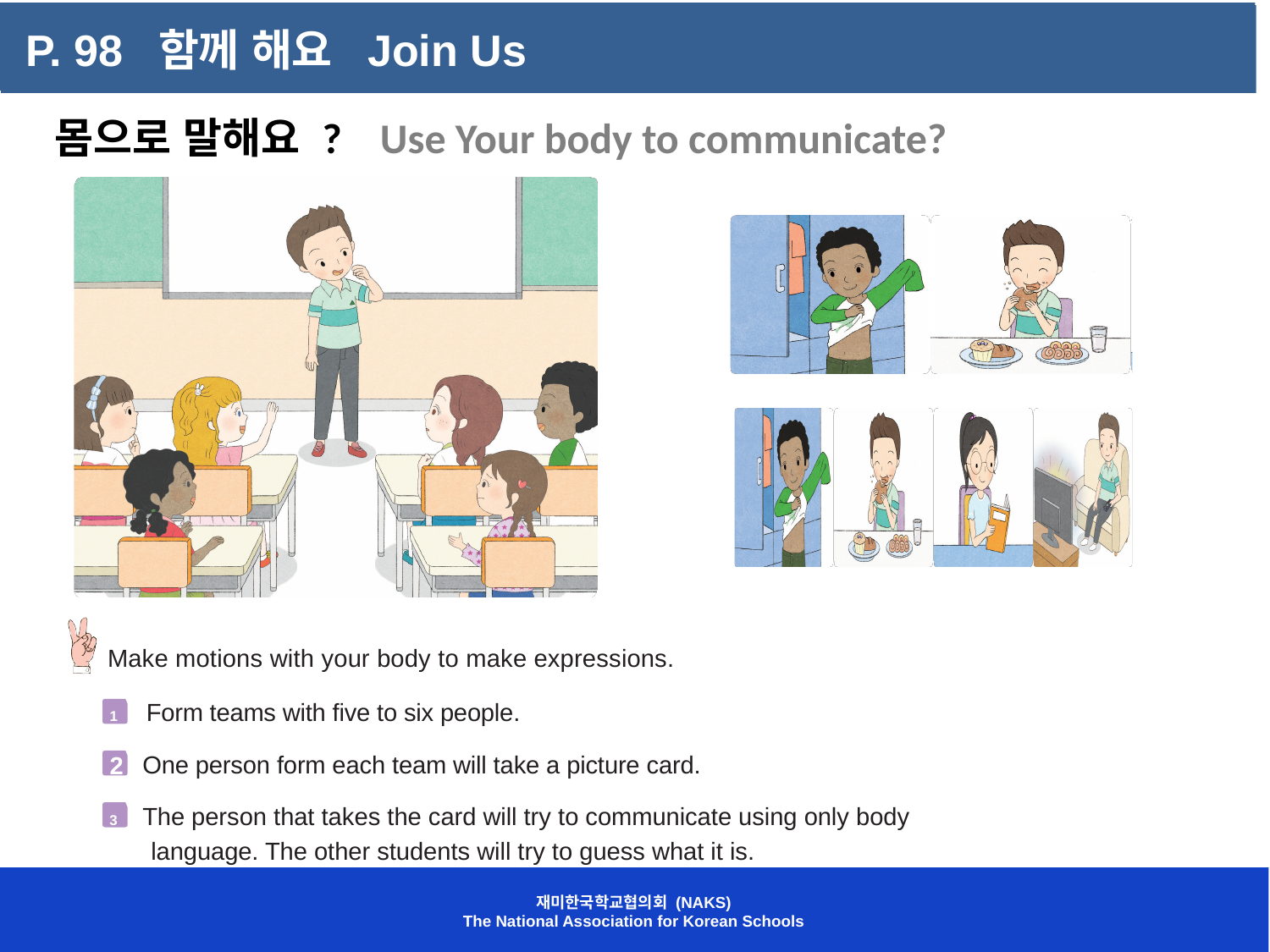

P. 98  함께 해요  Join Us
몸으로 말해요 ?    Use Your body to communicate?

Make motions with your body to make expressions.

1	Form teams with five to six people.

One person form each team will take a picture card.
2

3    The person that takes the card will try to communicate using only body
      language. The other students will try to guess what it is.